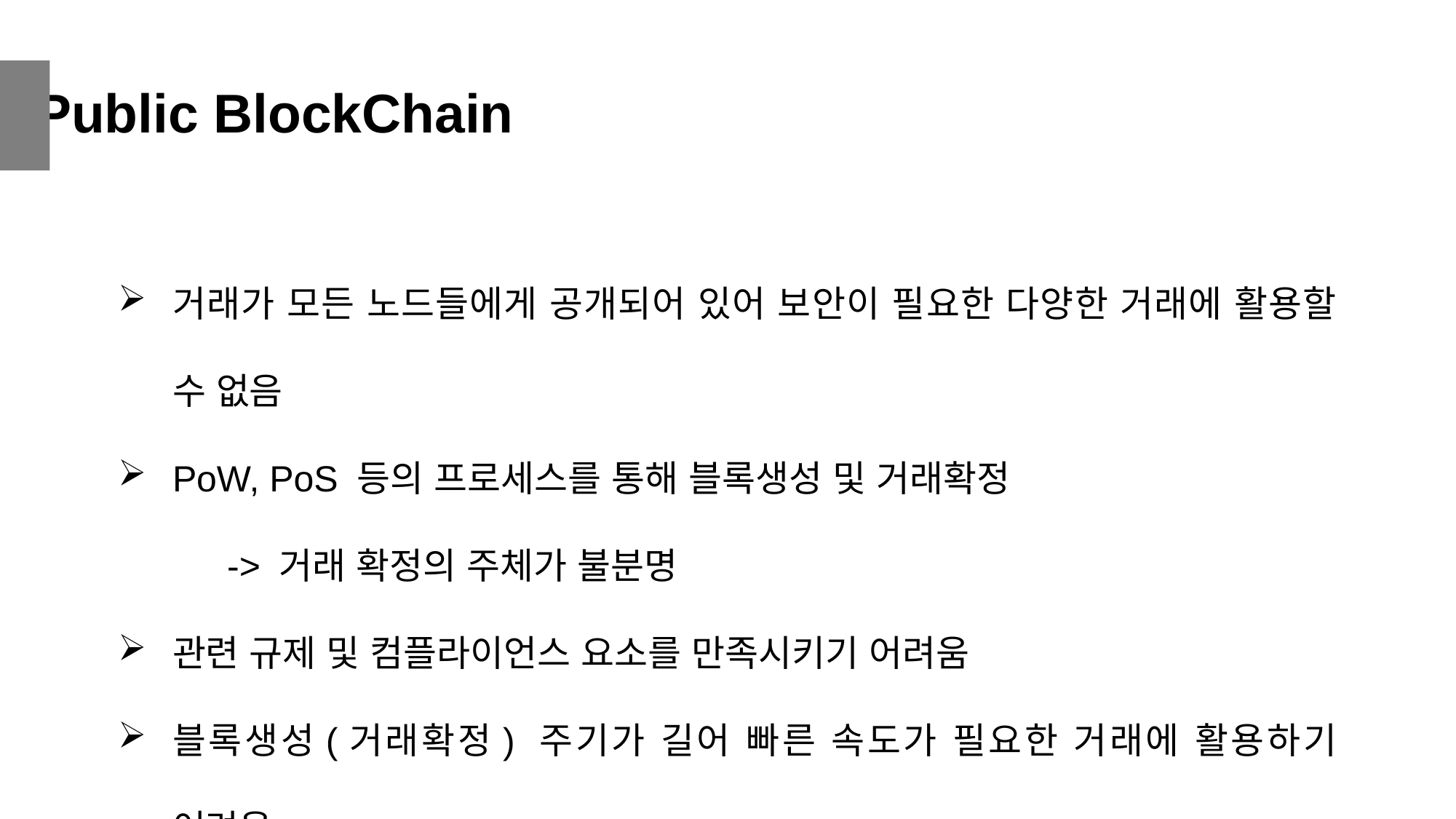

Public BlockChain
거래가 모든 노드들에게 공개되어 있어 보안이 필요한 다양한 거래에 활용할 수 없음
PoW, PoS 등의 프로세스를 통해 블록생성 및 거래확정
	-> 거래 확정의 주체가 불분명
관련 규제 및 컴플라이언스 요소를 만족시키기 어려움
블록생성(거래확정) 주기가 길어 빠른 속도가 필요한 거래에 활용하기 어려움